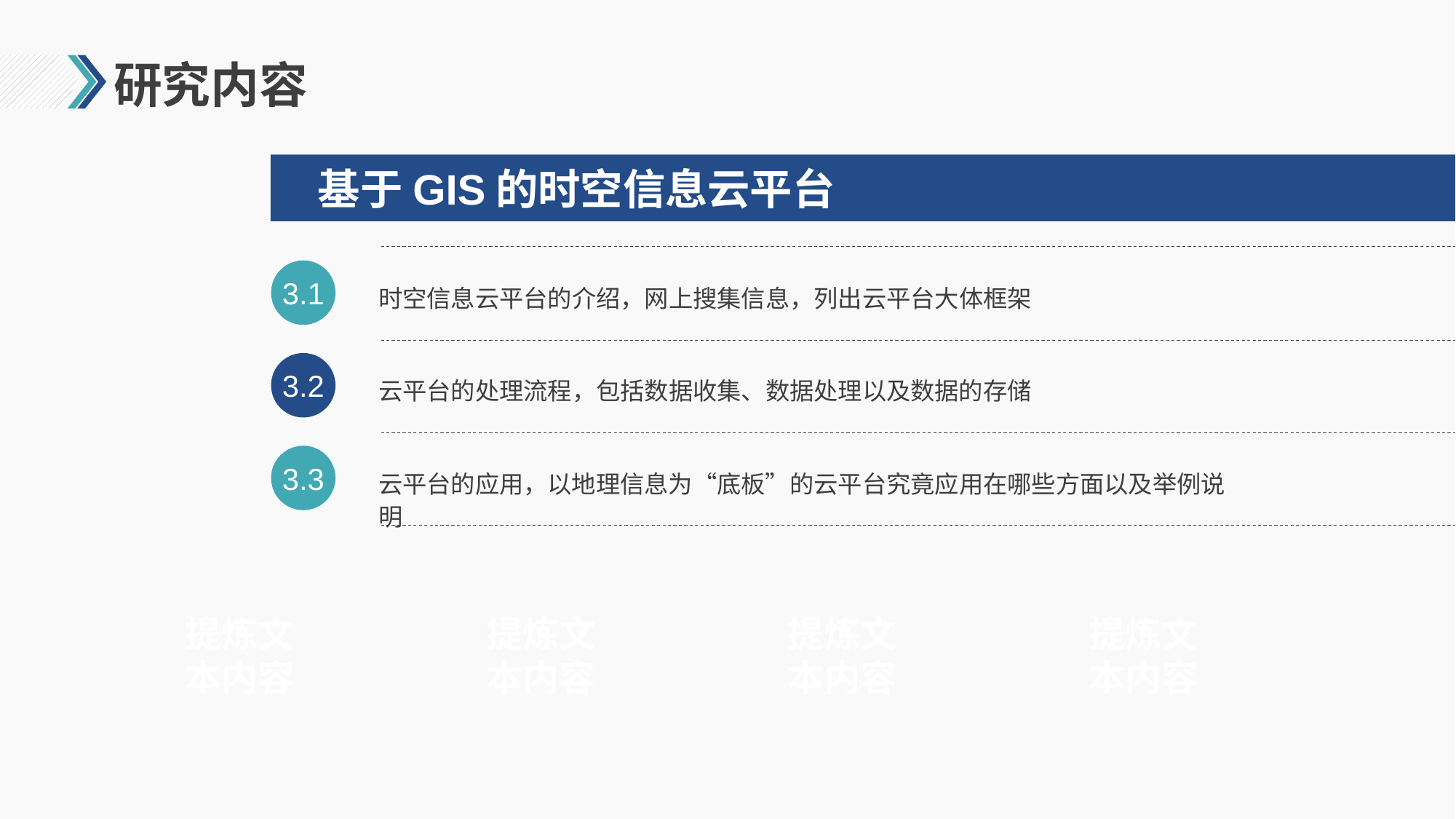

# 研究内容
基于GIS的时空信息云平台
3.1
时空信息云平台的介绍，网上搜集信息，列出云平台大体框架
3.2
云平台的处理流程，包括数据收集、数据处理以及数据的存储
3.3
云平台的应用，以地理信息为“底板”的云平台究竟应用在哪些方面以及举例说明
提炼文本内容
提炼文本内容
提炼文本内容
提炼文本内容